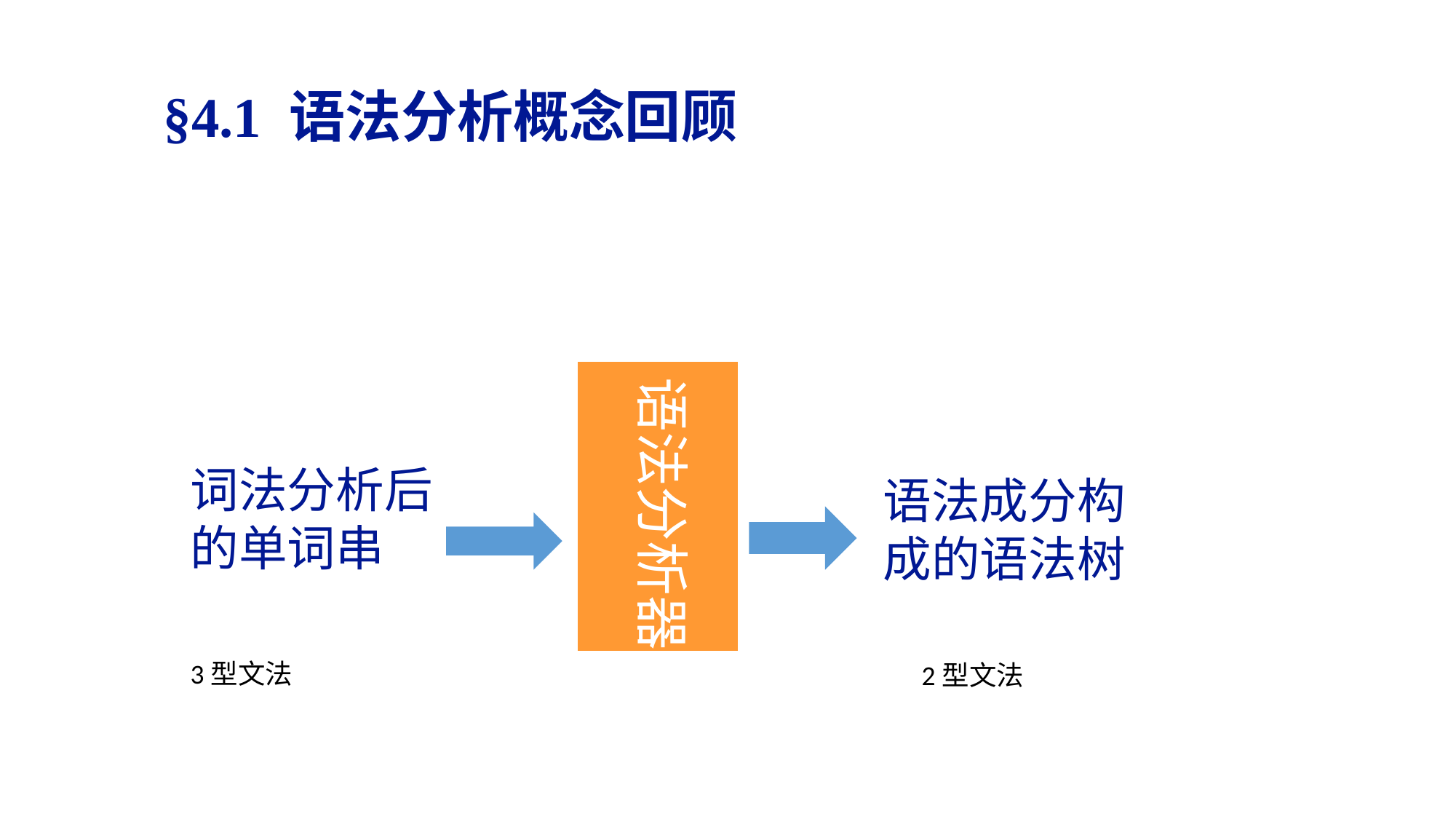

§4.1 语法分析概念回顾

语法分析器
词法分析后的单词串

语法成分构成的语法树

或错误表
3型文法
2型文法